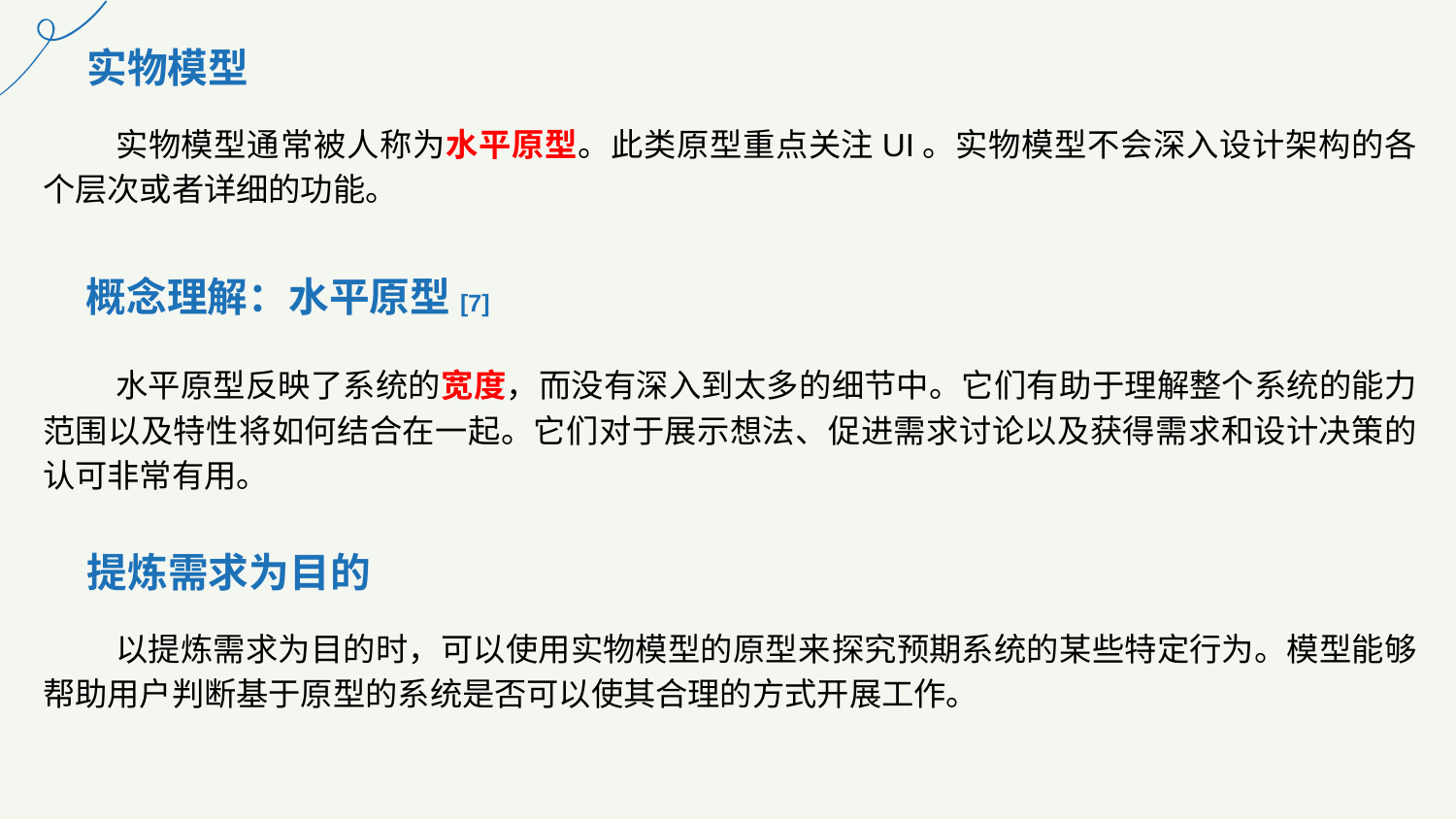

实物模型
实物模型通常被人称为水平原型。此类原型重点关注UI。实物模型不会深入设计架构的各个层次或者详细的功能。
概念理解：水平原型[7]
水平原型反映了系统的宽度，而没有深入到太多的细节中。它们有助于理解整个系统的能力范围以及特性将如何结合在一起。它们对于展示想法、促进需求讨论以及获得需求和设计决策的认可非常有用。
提炼需求为目的
以提炼需求为目的时，可以使用实物模型的原型来探究预期系统的某些特定行为。模型能够帮助用户判断基于原型的系统是否可以使其合理的方式开展工作。